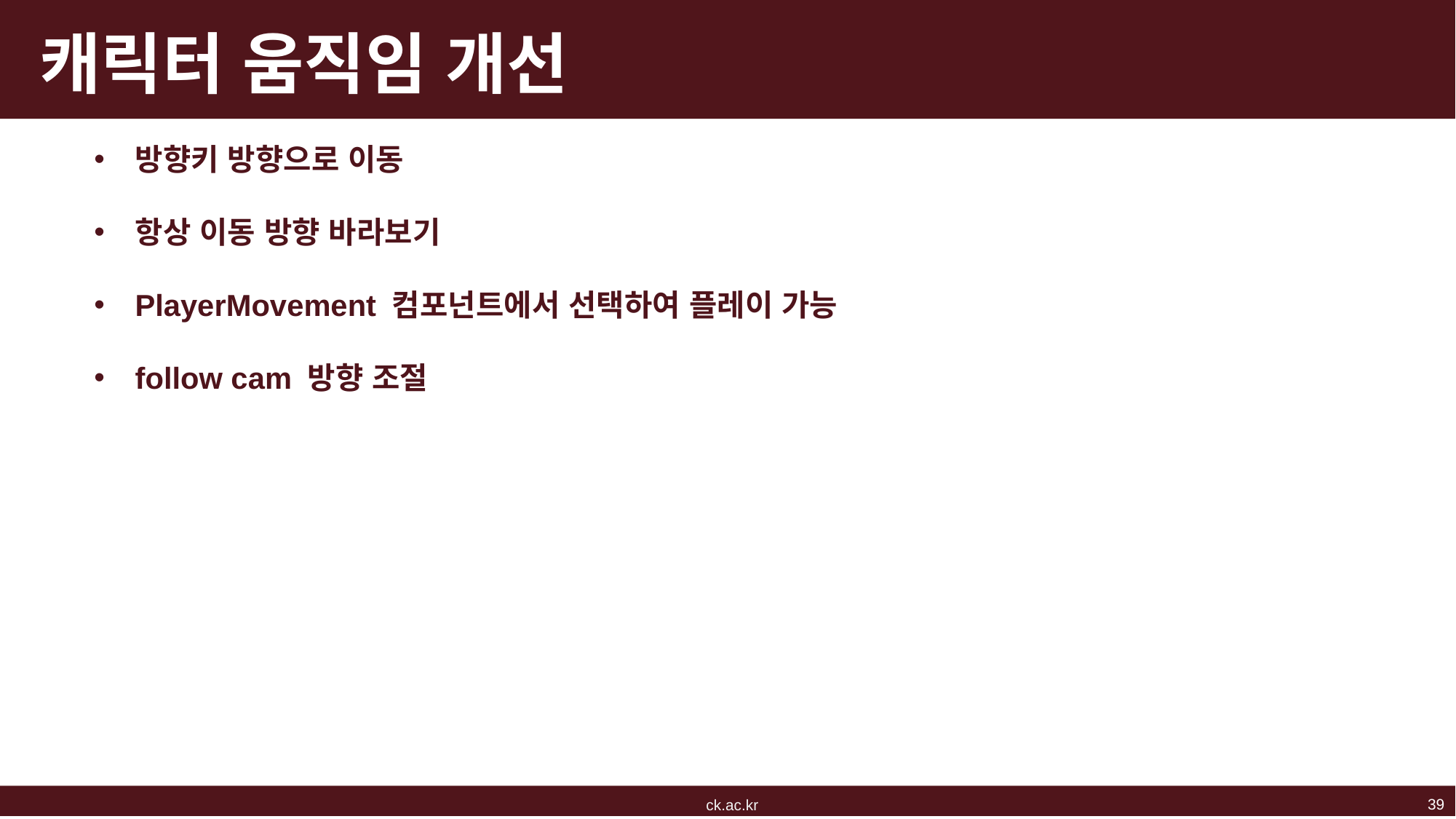

# 캐릭터 움직임 개선
방향키 방향으로 이동

항상 이동 방향 바라보기

PlayerMovement 컴포넌트에서 선택하여 플레이 가능

follow cam 방향 조절

39
ck.ac.kr